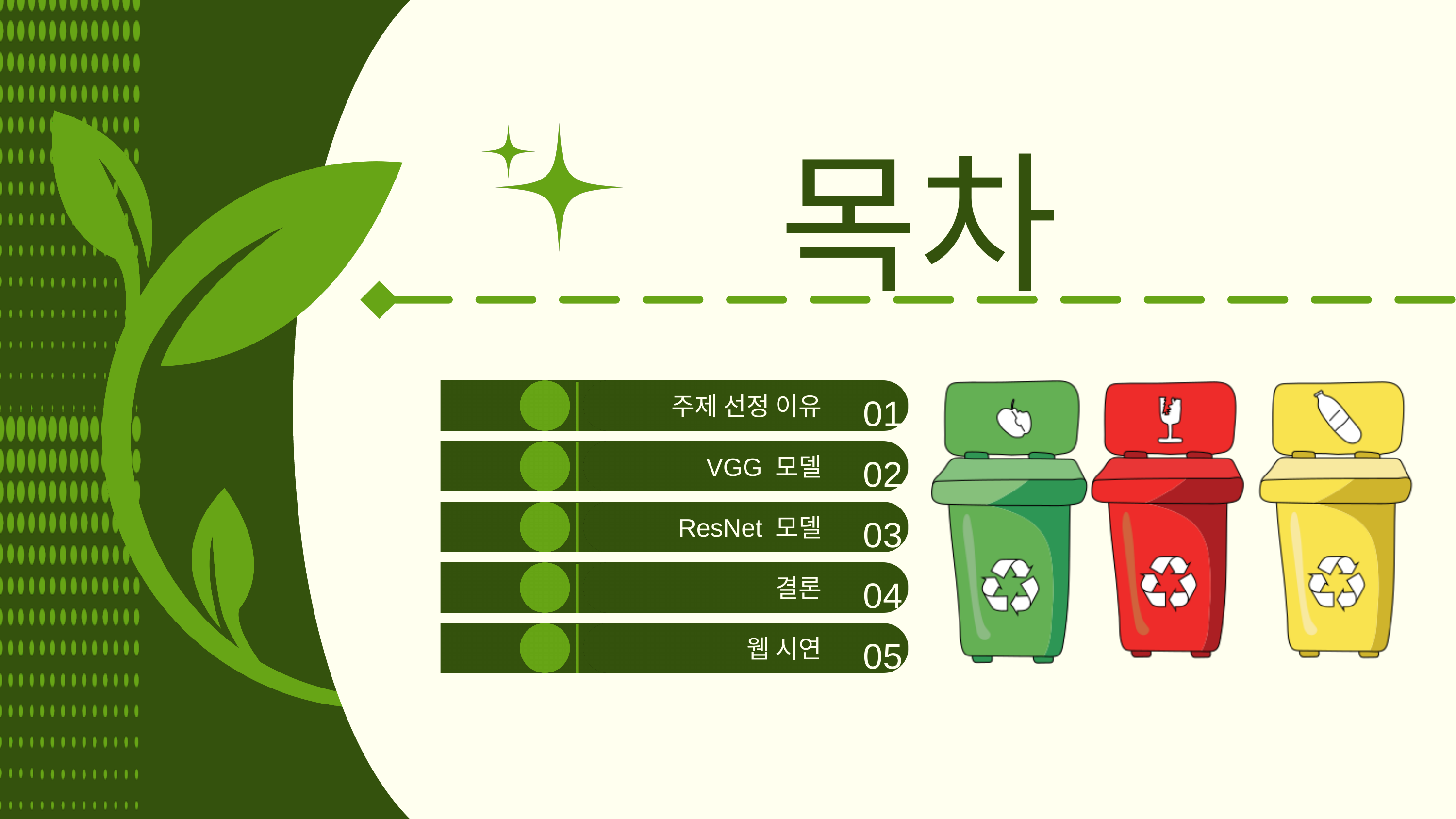

목차

01
주제 선정 이유

02
VGG 모델

03
ResNet 모델

04
결론

05
웹 시연